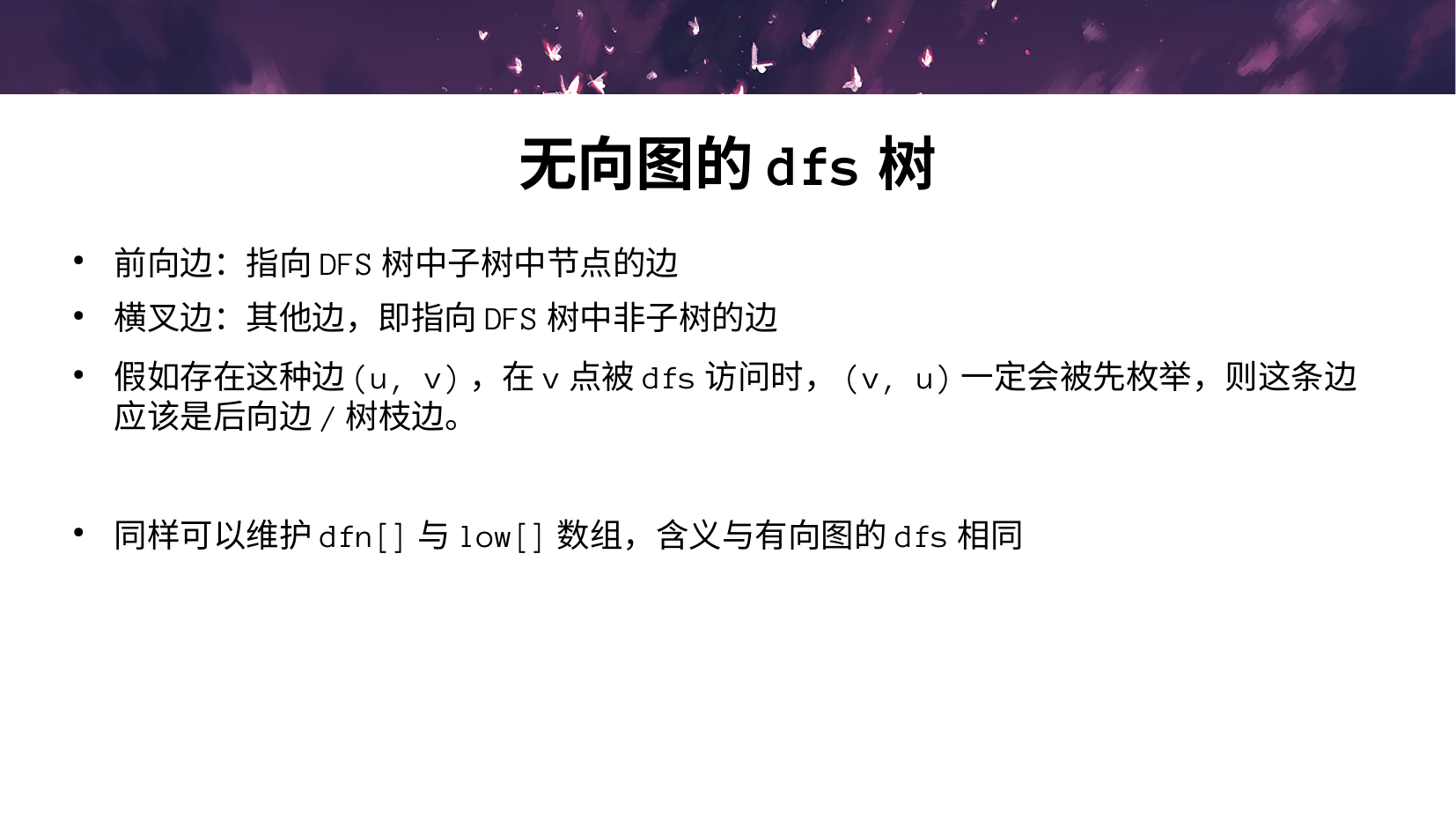

# 无向图的dfs树
前向边：指向DFS树中子树中节点的边
横叉边：其他边，即指向DFS树中非子树的边
假如存在这种边(u, v)，在v点被dfs访问时，(v, u)一定会被先枚举，则这条边应该是后向边/树枝边。

同样可以维护dfn[]与low[]数组，含义与有向图的dfs相同